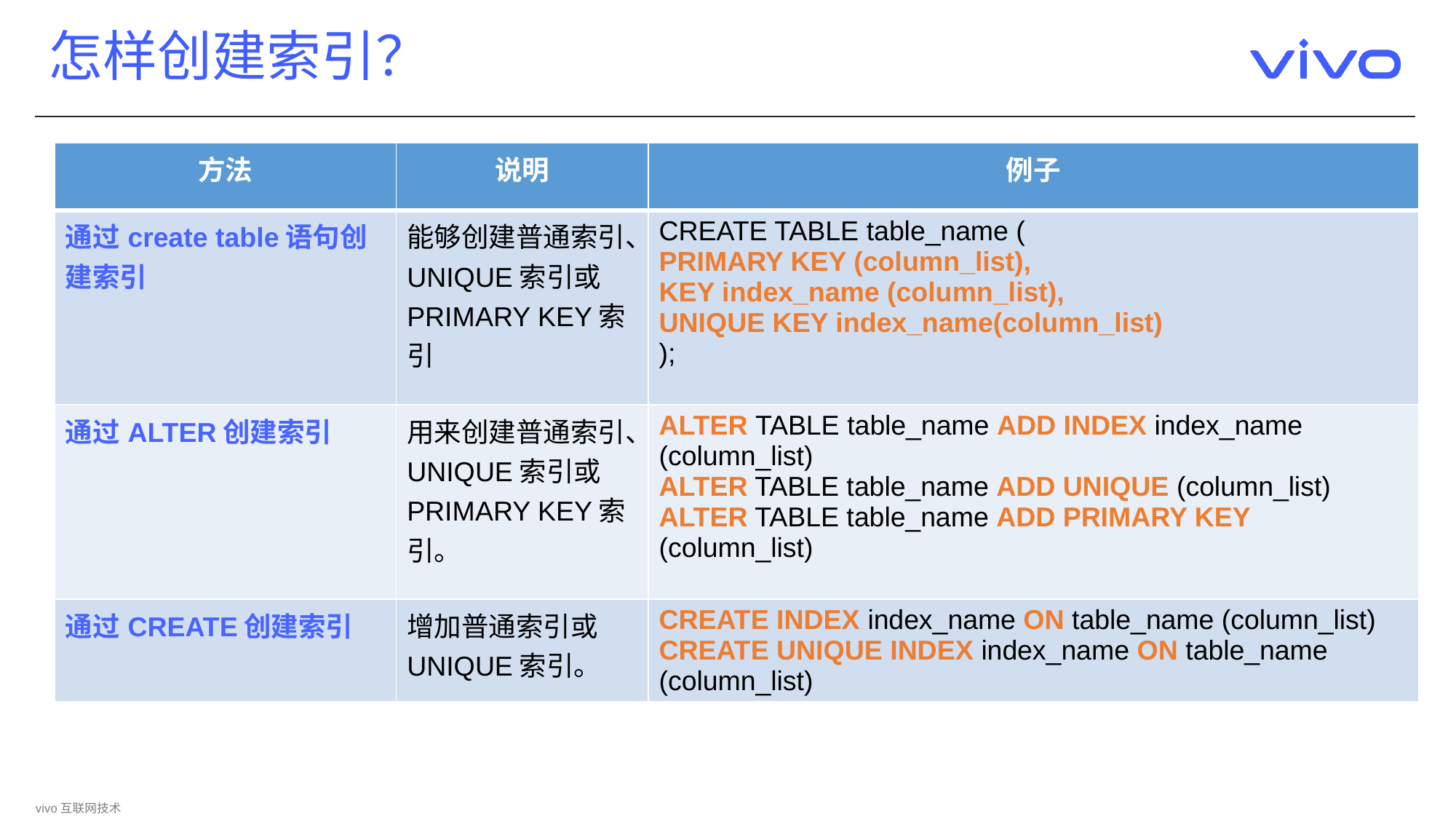

# 怎样创建索引？
| 方法 | 说明 | 例子 |
| --- | --- | --- |
| 通过create table语句创建索引 | 能够创建普通索引、UNIQUE索引或PRIMARY KEY索引 | CREATE TABLE table\_name ( PRIMARY KEY (column\_list), KEY index\_name (column\_list), UNIQUE KEY index\_name(column\_list) ); |
| 通过ALTER创建索引 | 用来创建普通索引、UNIQUE索引或PRIMARY KEY索引。 | ALTER TABLE table\_name ADD INDEX index\_name (column\_list) ALTER TABLE table\_name ADD UNIQUE (column\_list) ALTER TABLE table\_name ADD PRIMARY KEY (column\_list) |
| 通过CREATE创建索引 | 增加普通索引或UNIQUE索引。 | CREATE INDEX index\_name ON table\_name (column\_list) CREATE UNIQUE INDEX index\_name ON table\_name (column\_list) |